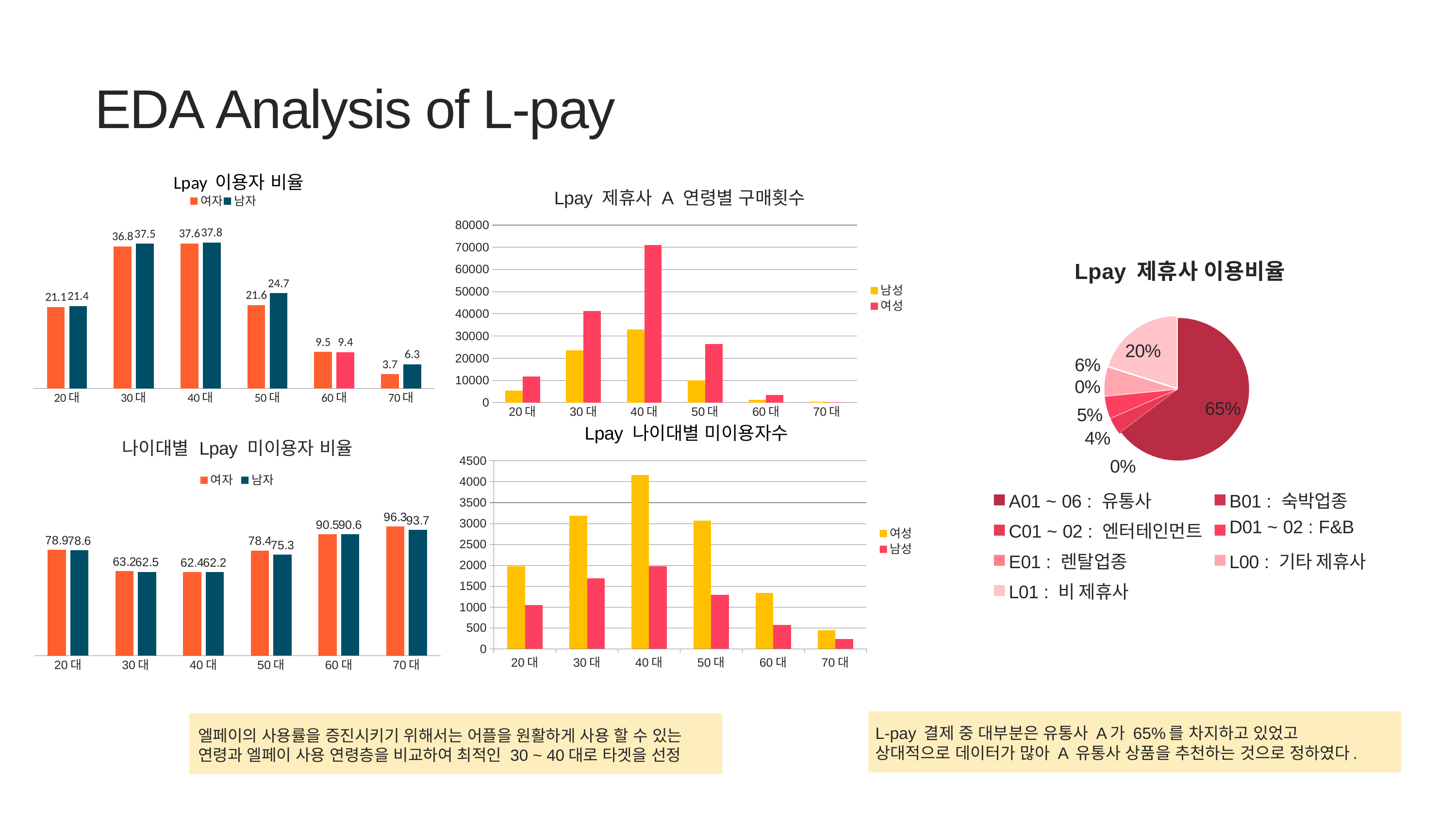

# EDA Analysis of L-pay

### Chart: Lpay 이용자 비율

| Category | 여자 | 남자 |
|---|---|---|
| 20대 | 21.1 | 21.4 |
| 30대 | 36.8 | 37.5 |
| 40대 | 37.6 | 37.8 |
| 50대 | 21.6 | 24.7 |
| 60대 | 9.5 | 9.4 |
| 70대 | 3.7 | 6.3 |

### Chart: Lpay 제휴사 A 연령별 구매횟수

| Category | 남성 | 여성 |
|---|---|---|
| 20대 | 5505.0 | 11780.0 |
| 30대 | 23508.0 | 41324.0 |
| 40대 | 33071.0 | 70988.0 |
| 50대 | 10097.0 | 26495.0 |
| 60대 | 1299.0 | 3406.0 |
| 70대 | 337.0 | 187.0 |

### Chart:

| Category | Lpay 제휴사 이용비율 |
|---|---|
| A01 ~ 06 : 유통사 | 64.6 |
| B01 : 숙박업종 | 0.2 |
| C01 ~ 02 : 엔터테인먼트 | 3.7 |
| D01 ~ 02 : F&B | 4.9 |
| E01 : 렌탈업종 | 0.1 |
| L00 : 기타 제휴사 | 6.4 |
| L01 : 비 제휴사 | 20.1 |

### Chart: Lpay 나이대별 미이용자수

| Category | 여성 | 남성 |
|---|---|---|
| 20대 | 1984.0 | 1053.0 |
| 30대 | 3185.0 | 1684.0 |
| 40대 | 4163.0 | 1982.0 |
| 50대 | 3068.0 | 1293.0 |
| 60대 | 1339.0 | 576.0 |
| 70대 | 443.0 | 237.0 |

### Chart: 나이대별 Lpay 미이용자 비율

| Category | 여자 | 남자 |
|---|---|---|
| 20대 | 78.9 | 78.6 |
| 30대 | 63.2 | 62.5 |
| 40대 | 62.4 | 62.2 |
| 50대 | 78.4 | 75.3 |
| 60대 | 90.5 | 90.6 |
| 70대 | 96.3 | 93.7 |

L-pay 결제 중 대부분은 유통사 A가 65%를 차지하고 있었고
상대적으로 데이터가 많아 A 유통사 상품을 추천하는 것으로 정하였다.
엘페이의 사용률을 증진시키기 위해서는 어플을 원활하게 사용 할 수 있는
연령과 엘페이 사용 연령층을 비교하여 최적인 30 ~ 40대로 타겟을 선정